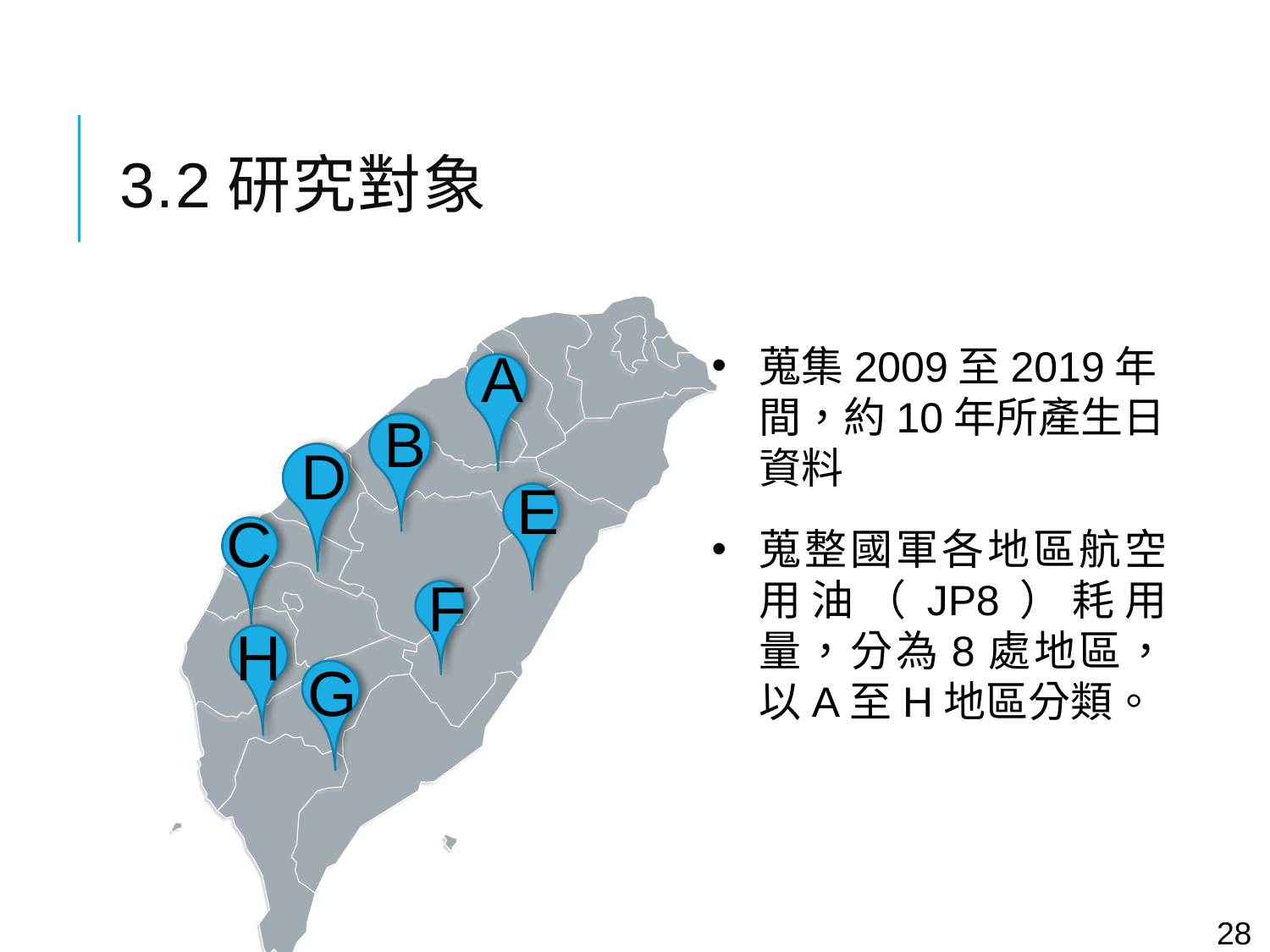

# 3.2研究對象

A
蒐集2009至2019年間，約10年所產生日資料

B

D

E

C
蒐整國軍各地區航空用油（JP8）耗用量，分為8處地區，以A至H地區分類。

F

H

G

28